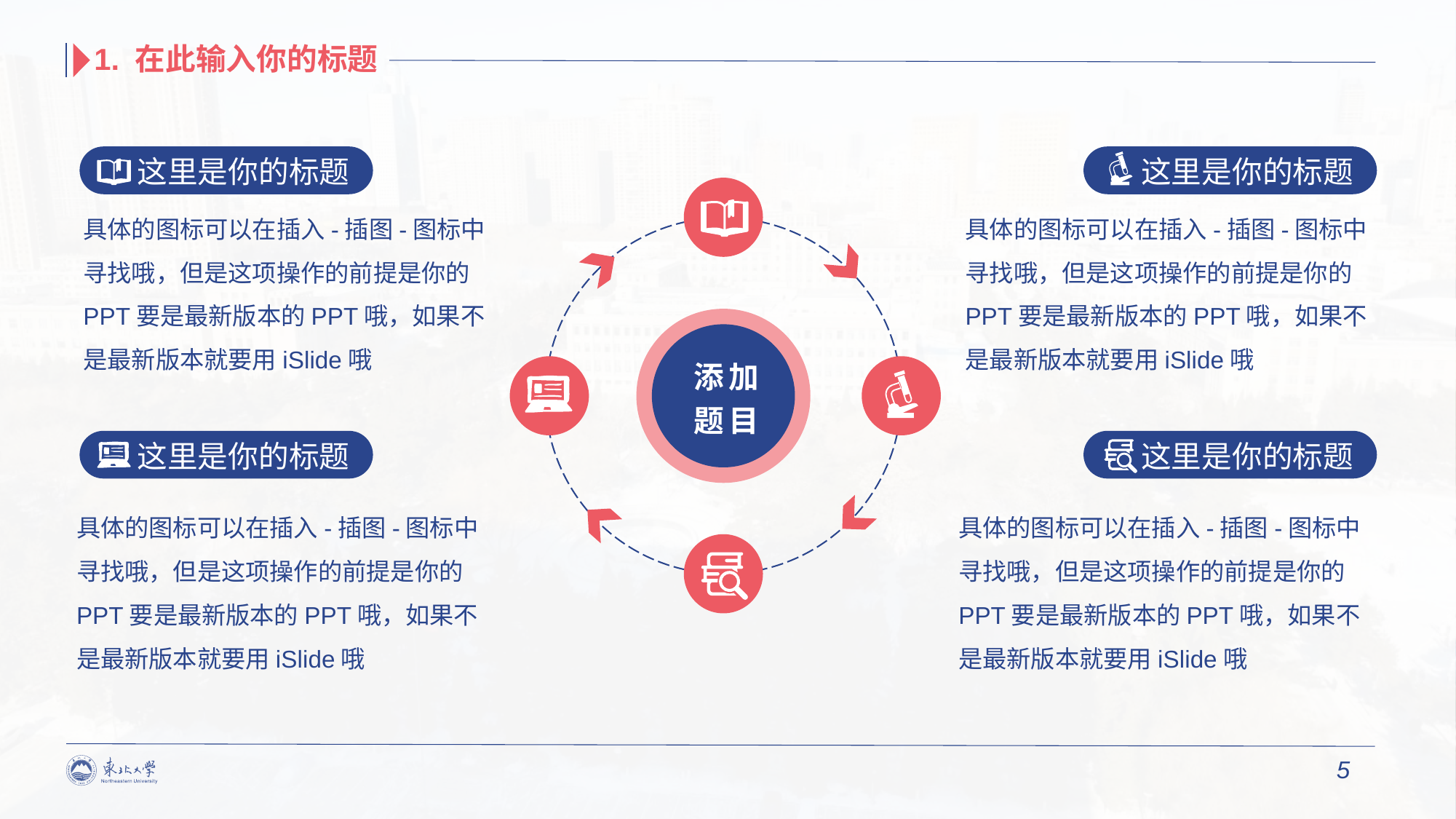

1. 在此输入你的标题

这里是你的标题
这里是你的标题

具体的图标可以在插入-插图-图标中寻找哦，但是这项操作的前提是你的PPT要是最新版本的PPT哦，如果不是最新版本就要用iSlide哦
具体的图标可以在插入-插图-图标中寻找哦，但是这项操作的前提是你的PPT要是最新版本的PPT哦，如果不是最新版本就要用iSlide哦

添加
题目

这里是你的标题
这里是你的标题

具体的图标可以在插入-插图-图标中寻找哦，但是这项操作的前提是你的PPT要是最新版本的PPT哦，如果不是最新版本就要用iSlide哦
具体的图标可以在插入-插图-图标中寻找哦，但是这项操作的前提是你的PPT要是最新版本的PPT哦，如果不是最新版本就要用iSlide哦

5